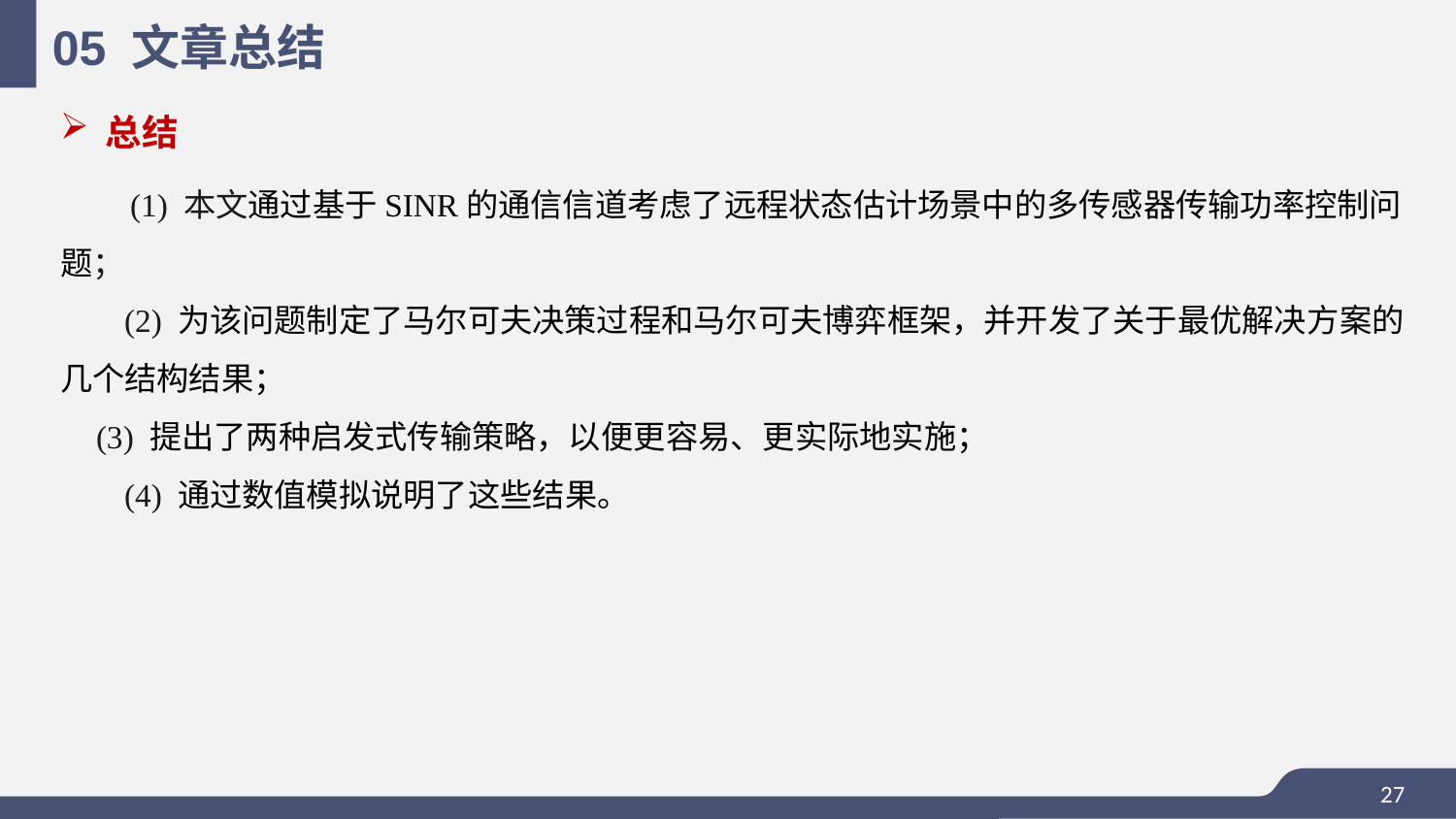

05 文章总结
总结
　　 (1) 本文通过基于SINR的通信信道考虑了远程状态估计场景中的多传感器传输功率控制问题；
        (2) 为该问题制定了马尔可夫决策过程和马尔可夫博弈框架，并开发了关于最优解决方案的几个结构结果；
    (3) 提出了两种启发式传输策略，以便更容易、更实际地实施；
        (4) 通过数值模拟说明了这些结果。
27